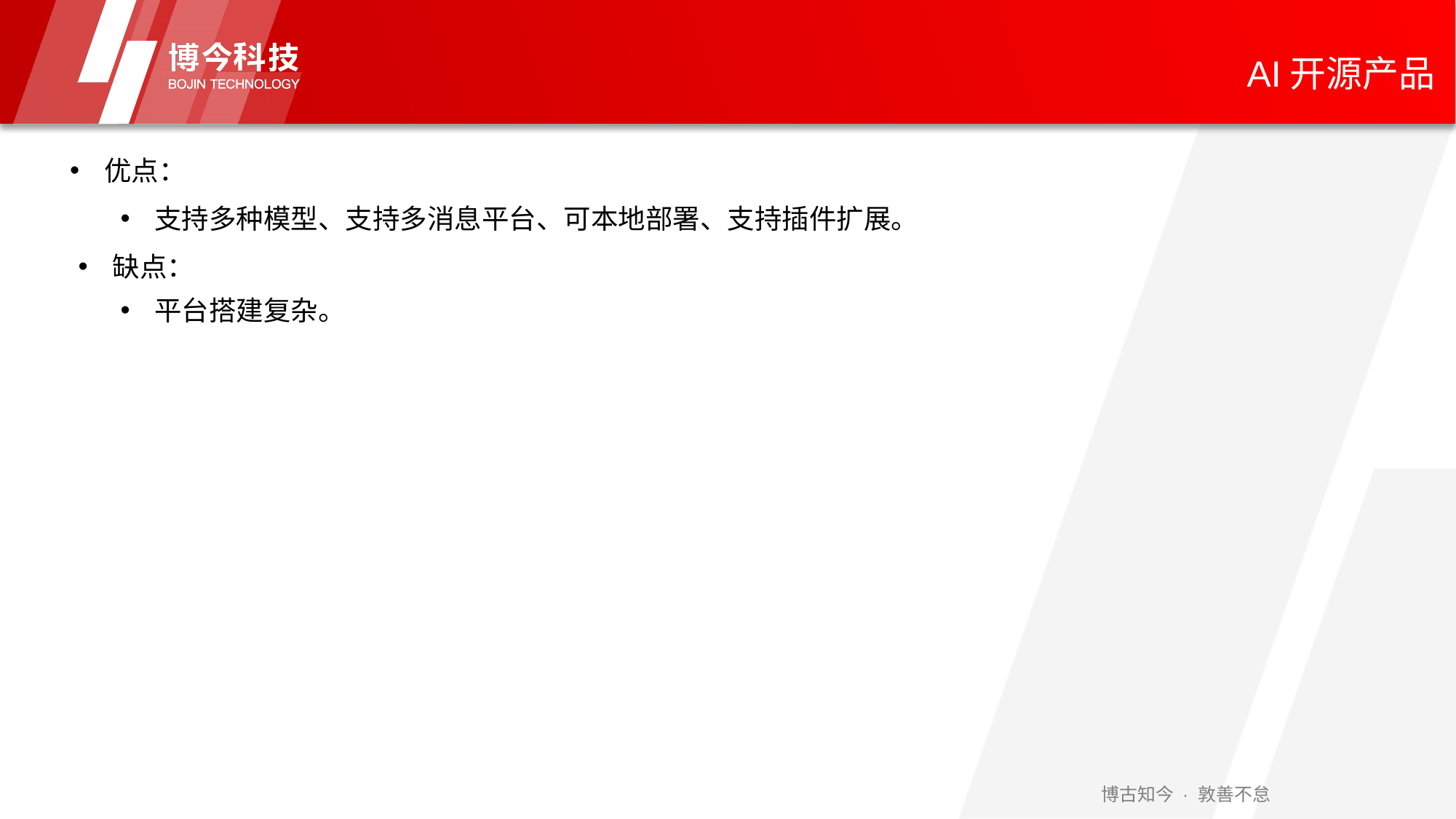

AI开源产品
优点：
支持多种模型、支持多消息平台、可本地部署、支持插件扩展。
缺点：
平台搭建复杂。